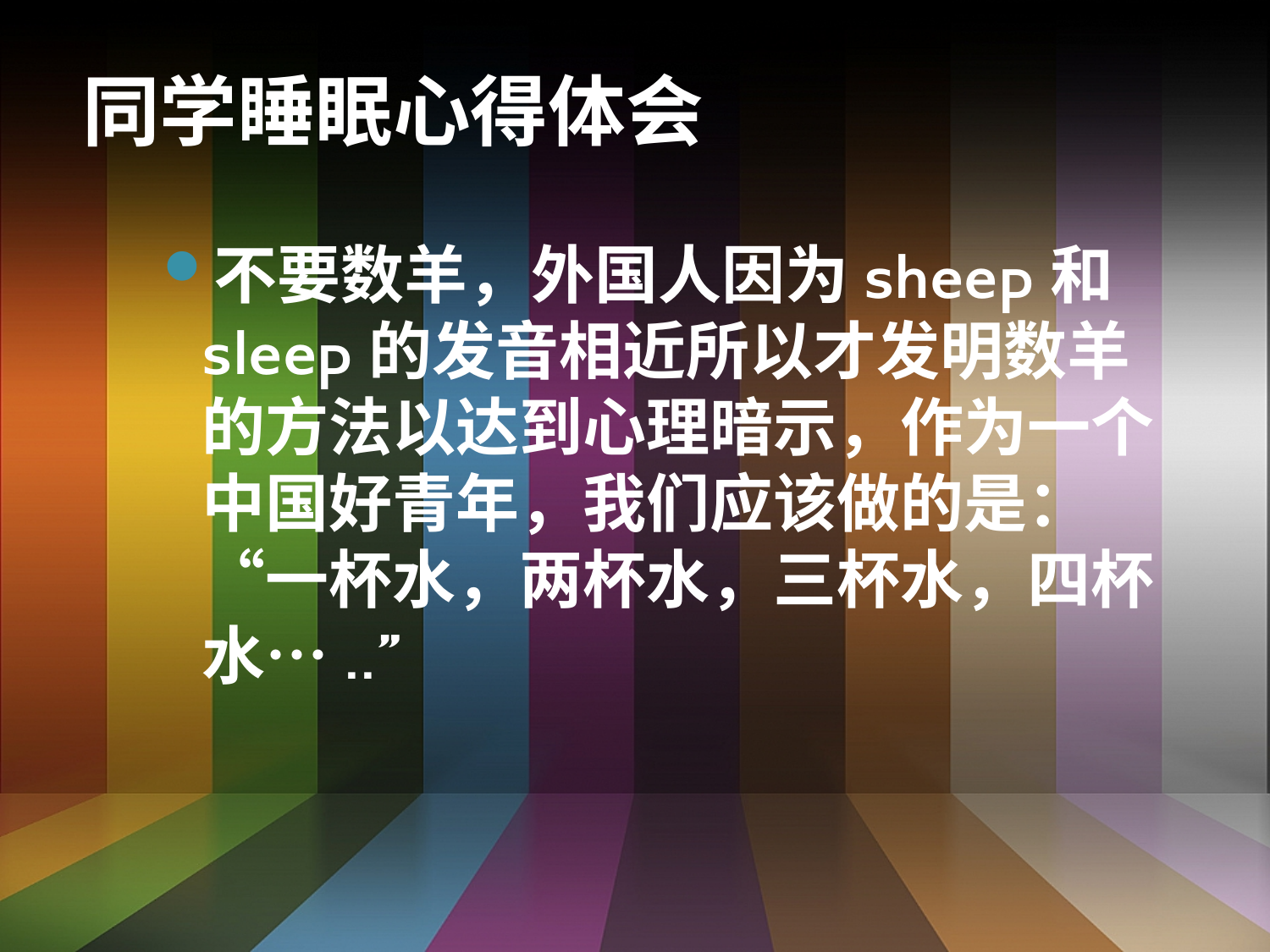

# 同学睡眠心得体会
不要数羊，外国人因为sheep和sleep的发音相近所以才发明数羊的方法以达到心理暗示，作为一个中国好青年，我们应该做的是：“一杯水，两杯水，三杯水，四杯水…..”